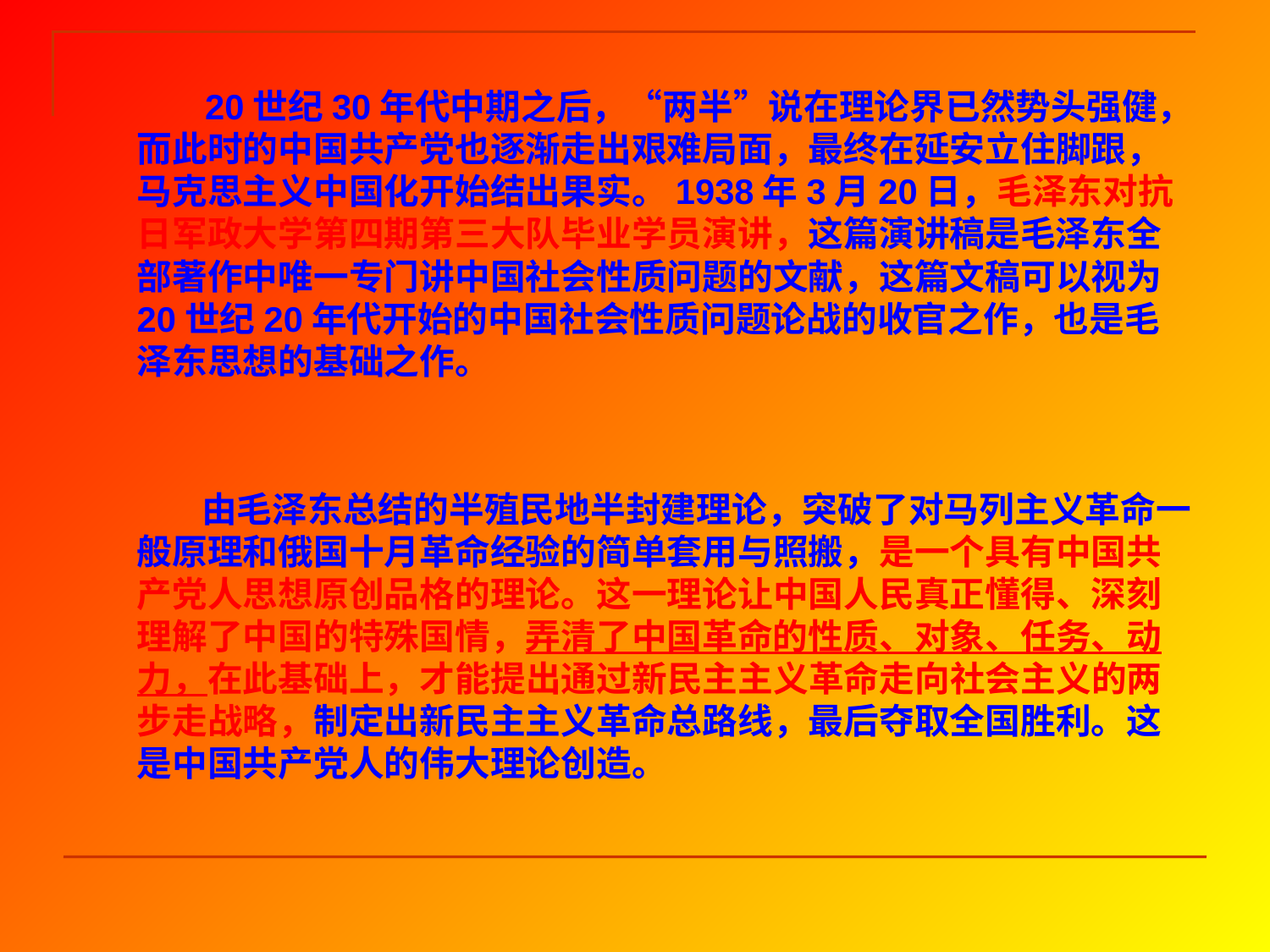

20世纪30年代中期之后，“两半”说在理论界已然势头强健，而此时的中国共产党也逐渐走出艰难局面，最终在延安立住脚跟，马克思主义中国化开始结出果实。1938年3月20日，毛泽东对抗日军政大学第四期第三大队毕业学员演讲，这篇演讲稿是毛泽东全部著作中唯一专门讲中国社会性质问题的文献，这篇文稿可以视为20世纪20年代开始的中国社会性质问题论战的收官之作，也是毛泽东思想的基础之作。

       由毛泽东总结的半殖民地半封建理论，突破了对马列主义革命一般原理和俄国十月革命经验的简单套用与照搬，是一个具有中国共产党人思想原创品格的理论。这一理论让中国人民真正懂得、深刻理解了中国的特殊国情，弄清了中国革命的性质、对象、任务、动力，在此基础上，才能提出通过新民主主义革命走向社会主义的两步走战略，制定出新民主主义革命总路线，最后夺取全国胜利。这是中国共产党人的伟大理论创造。